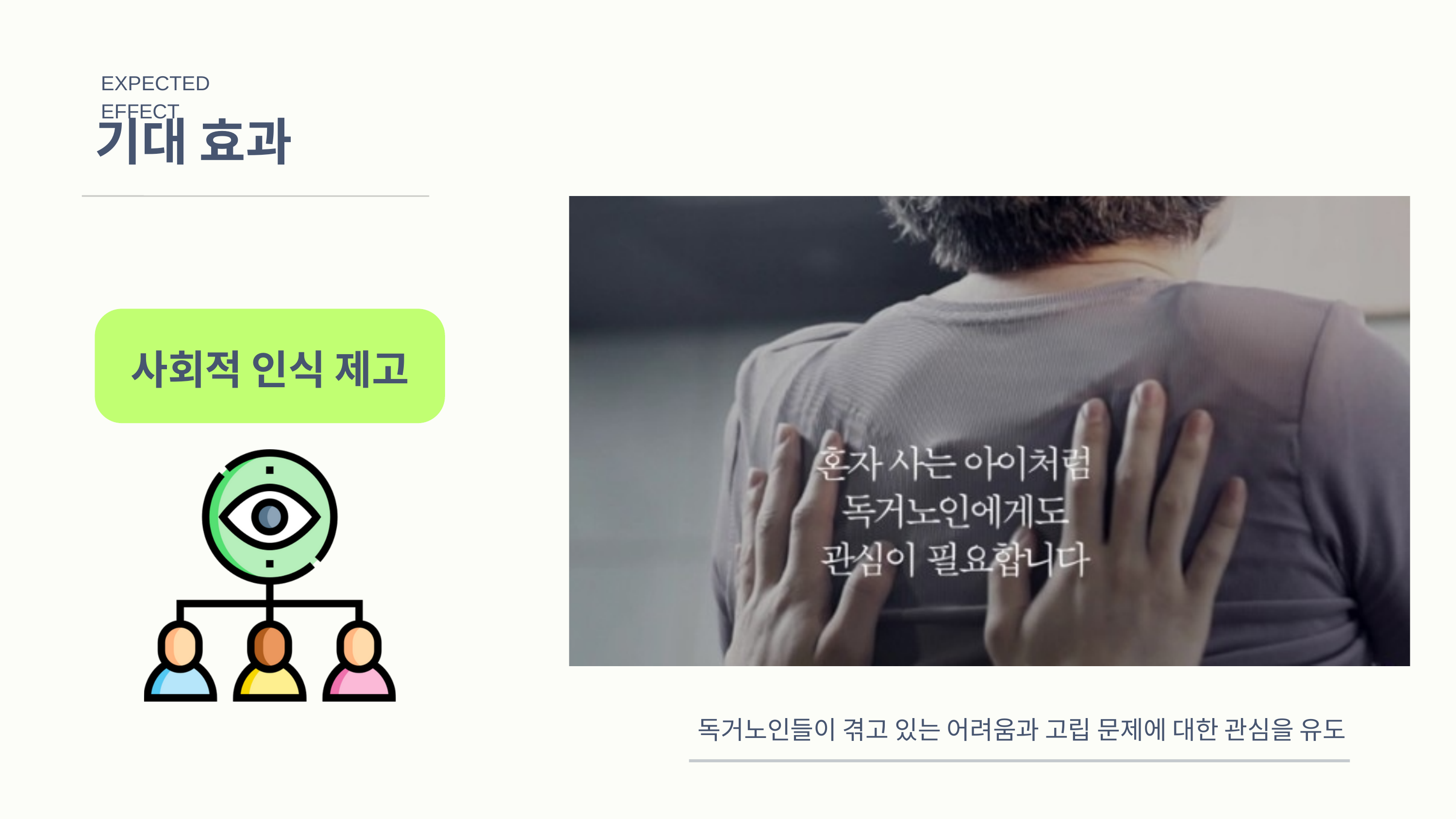

EXPECTED EFFECT

기대 효과

사회적 인식 제고

 독거노인들이 겪고 있는 어려움과 고립 문제에 대한 관심을 유도